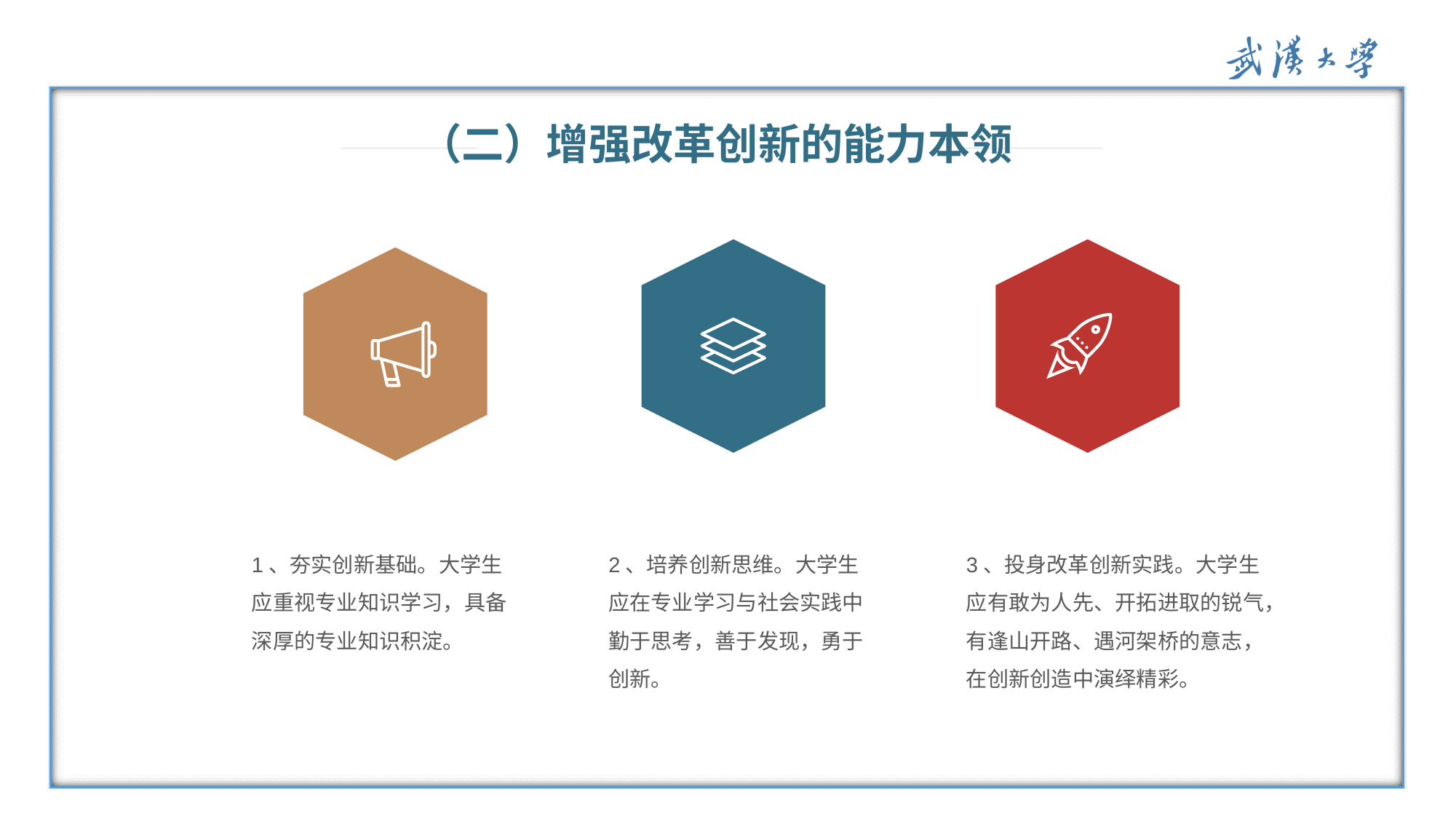

（二）增强改革创新的能力本领

1、夯实创新基础。大学生应重视专业知识学习，具备深厚的专业知识积淀。
2、培养创新思维。大学生应在专业学习与社会实践中勤于思考，善于发现，勇于创新。
3、投身改革创新实践。大学生应有敢为人先、开拓进取的锐气，有逢山开路、遇河架桥的意志，在创新创造中演绎精彩。